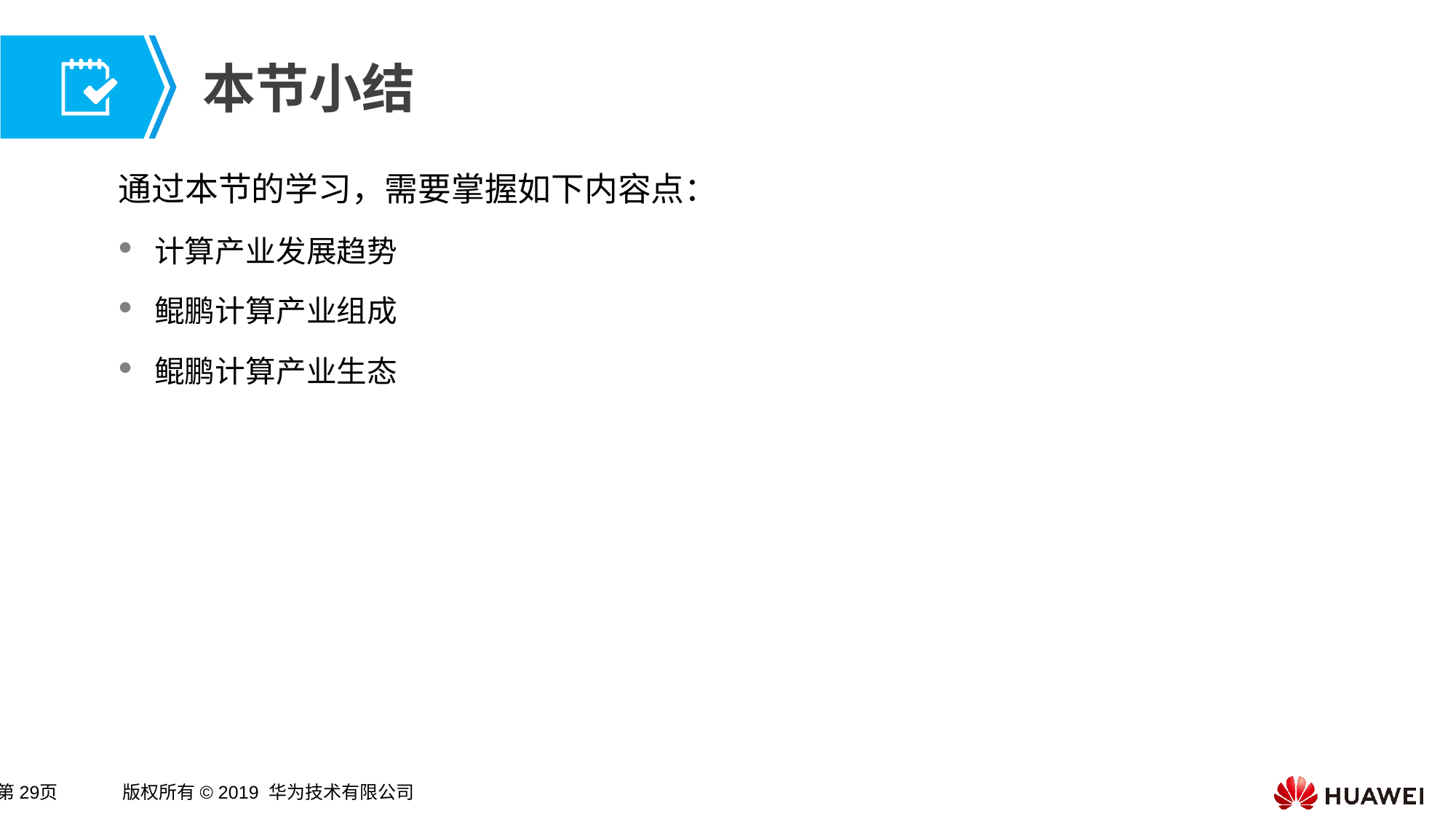

通过本节的学习，需要掌握如下内容点：
计算产业发展趋势
鲲鹏计算产业组成
鲲鹏计算产业生态